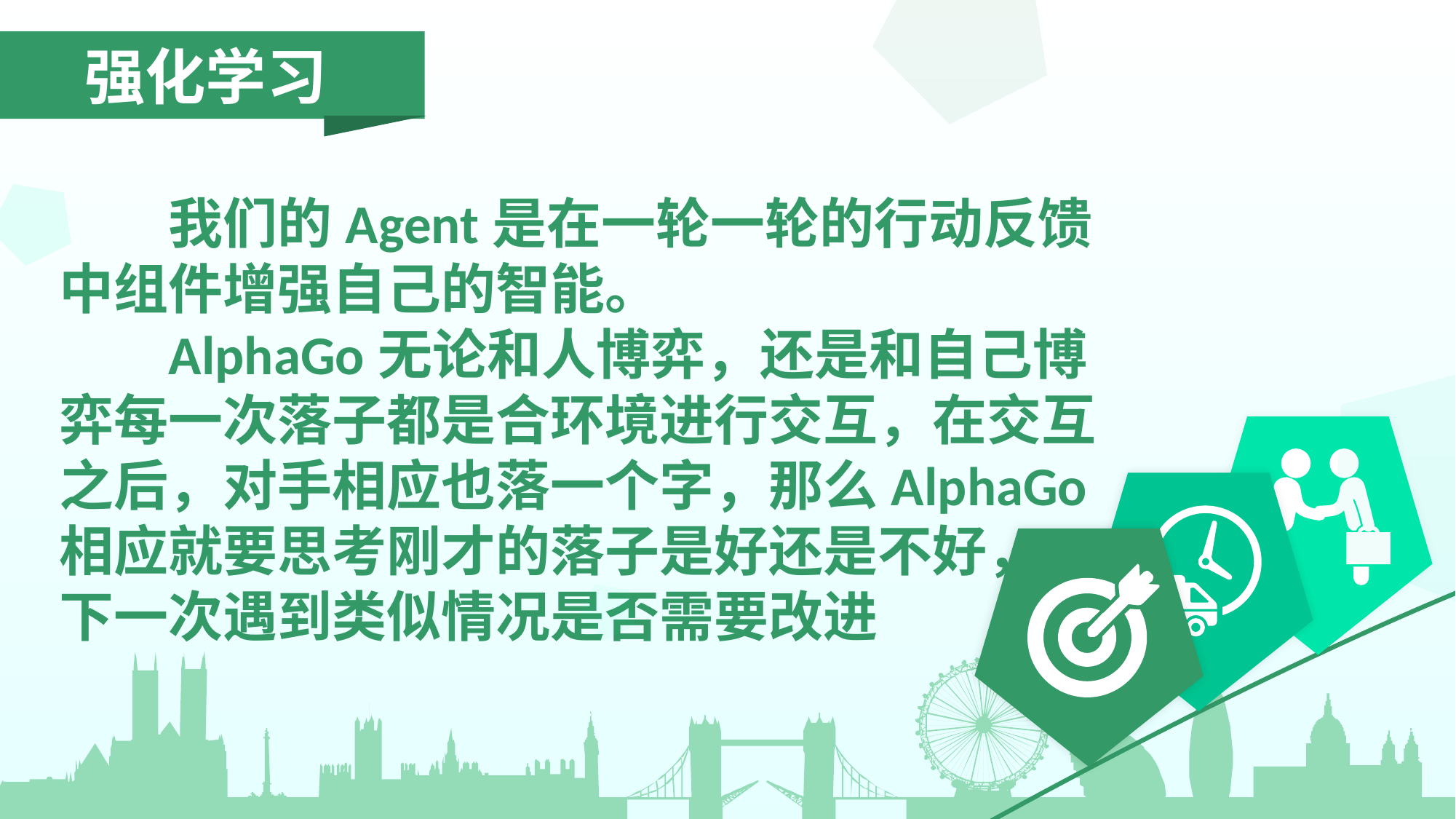

强化学习

	我们的Agent是在一轮一轮的行动反馈中组件增强自己的智能。
	AlphaGo无论和人博弈，还是和自己博弈每一次落子都是合环境进行交互，在交互之后，对手相应也落一个字，那么AlphaGo
相应就要思考刚才的落子是好还是不好，
下一次遇到类似情况是否需要改进